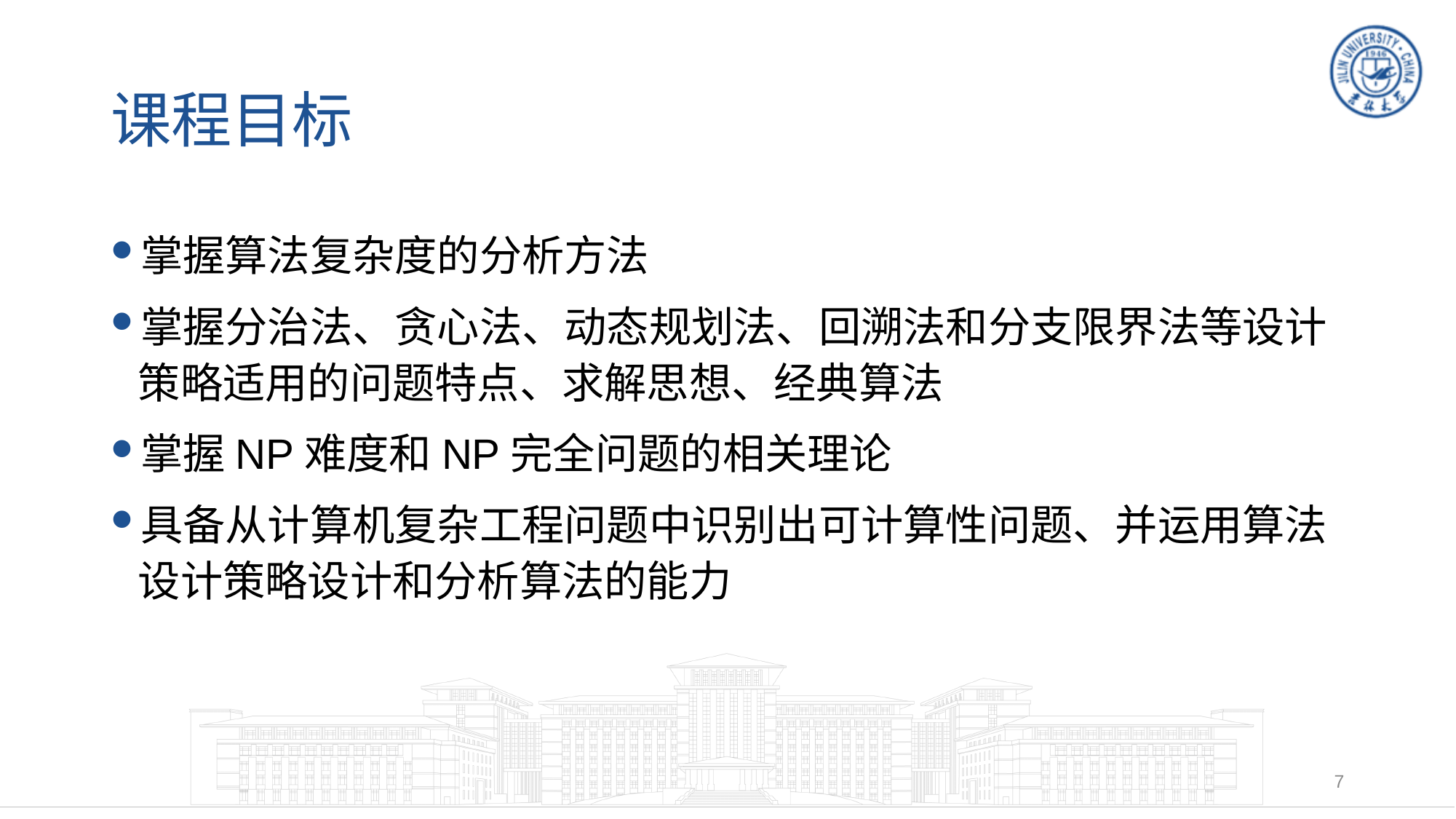

# 课程目标
掌握算法复杂度的分析方法
掌握分治法、贪心法、动态规划法、回溯法和分支限界法等设计策略适用的问题特点、求解思想、经典算法
掌握NP难度和NP完全问题的相关理论
具备从计算机复杂工程问题中识别出可计算性问题、并运用算法设计策略设计和分析算法的能力
7